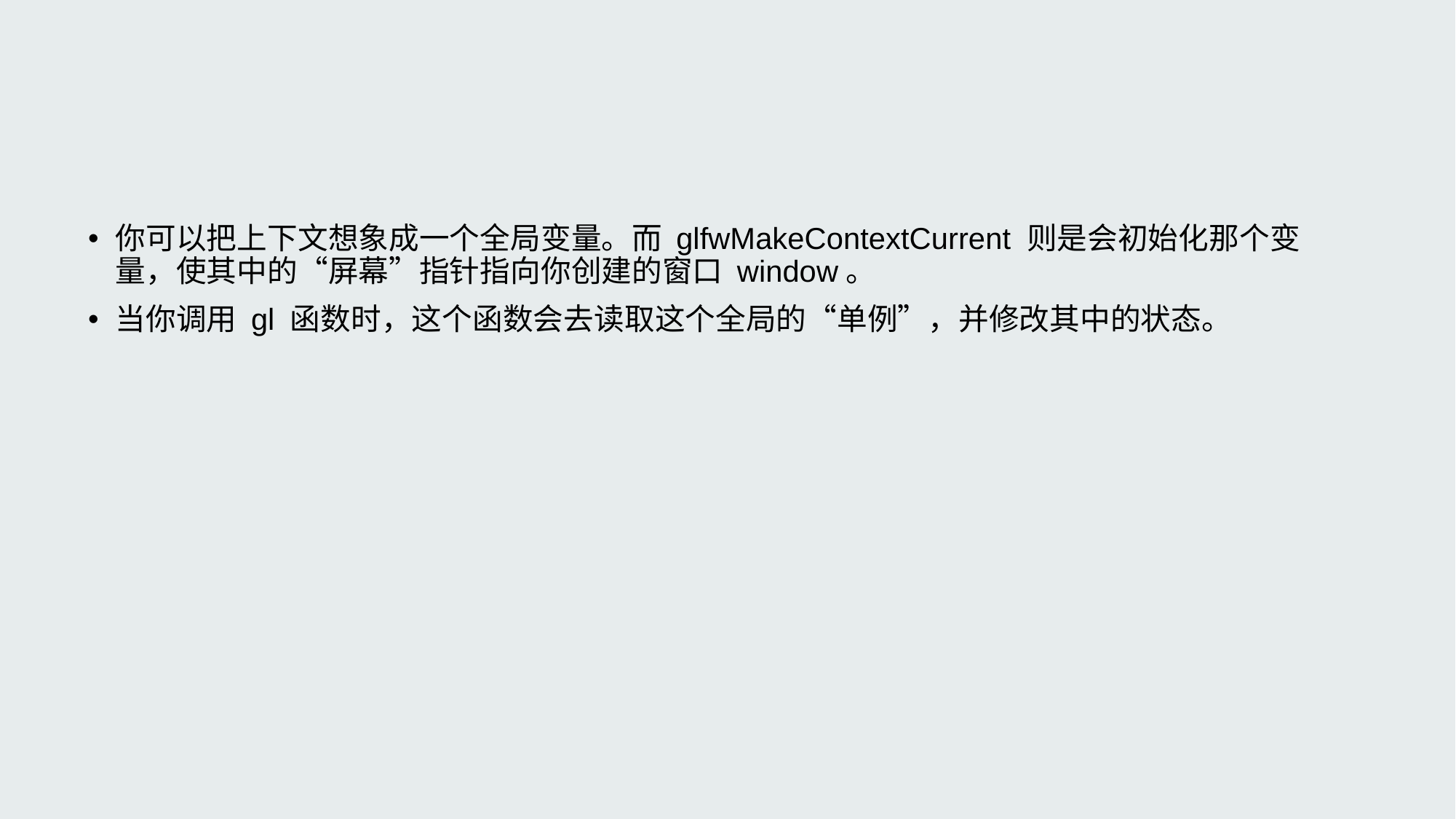

#
你可以把上下文想象成一个全局变量。而 glfwMakeContextCurrent 则是会初始化那个变量，使其中的“屏幕”指针指向你创建的窗口 window。
当你调用 gl 函数时，这个函数会去读取这个全局的“单例”，并修改其中的状态。